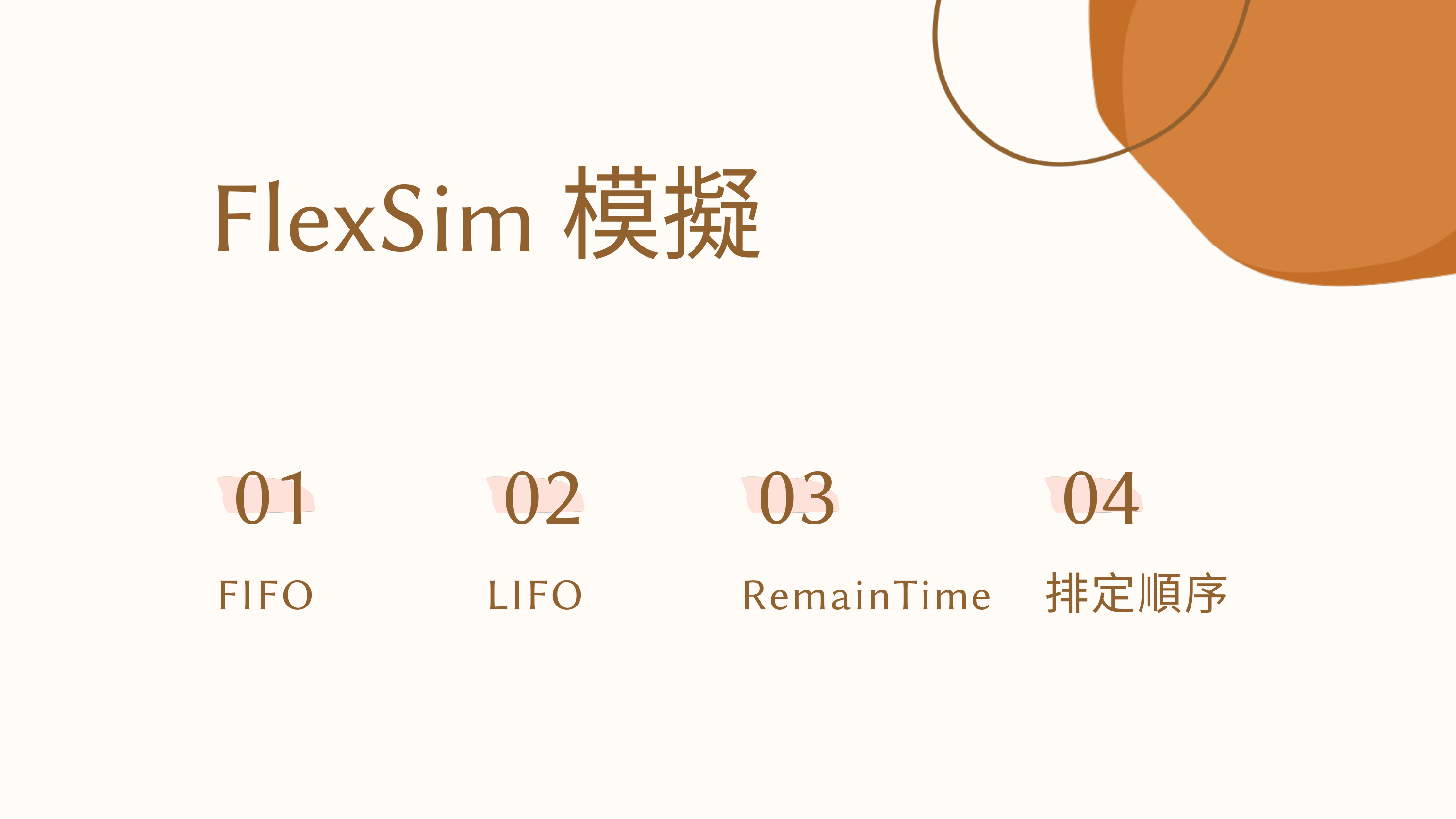

FlexSim模擬

01
02
03
04
FIFO
LIFO
RemainTime
排定順序